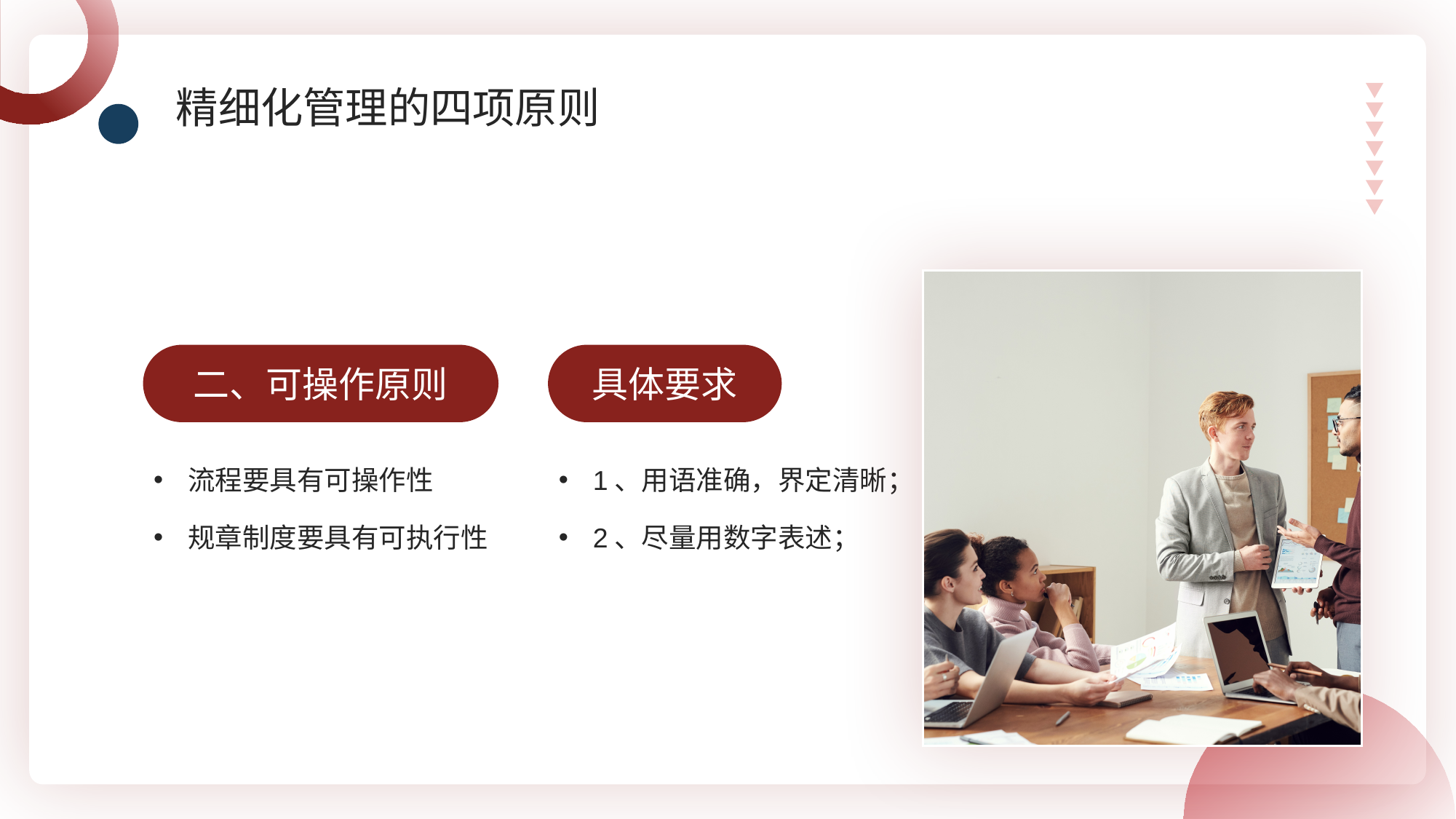

精细化管理的四项原则

二、可操作原则
流程要具有可操作性
规章制度要具有可执行性
具体要求
1、用语准确，界定清晰；
2、尽量用数字表述；